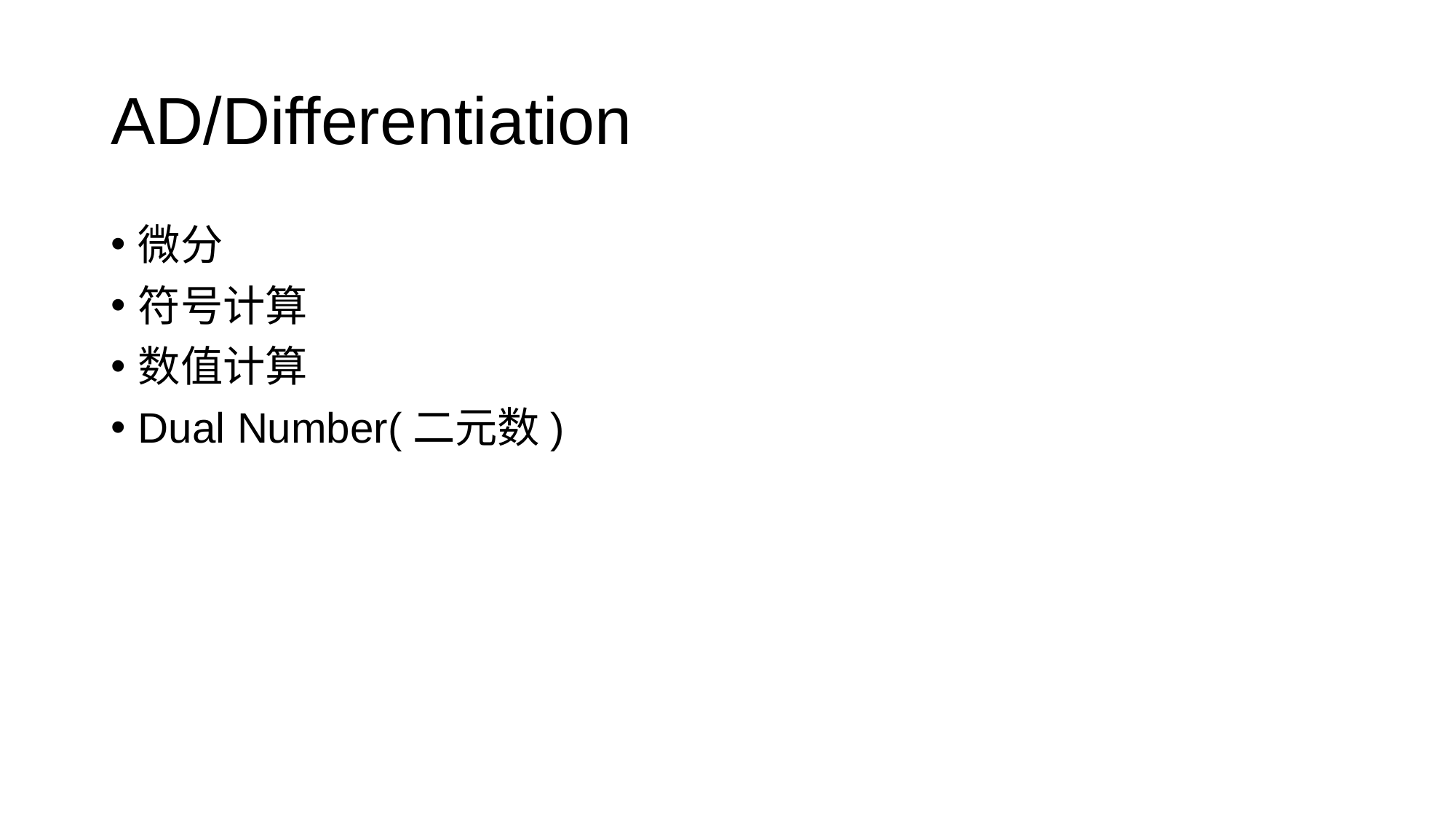

# AD/Differentiation
微分
符号计算
数值计算
Dual Number(二元数)